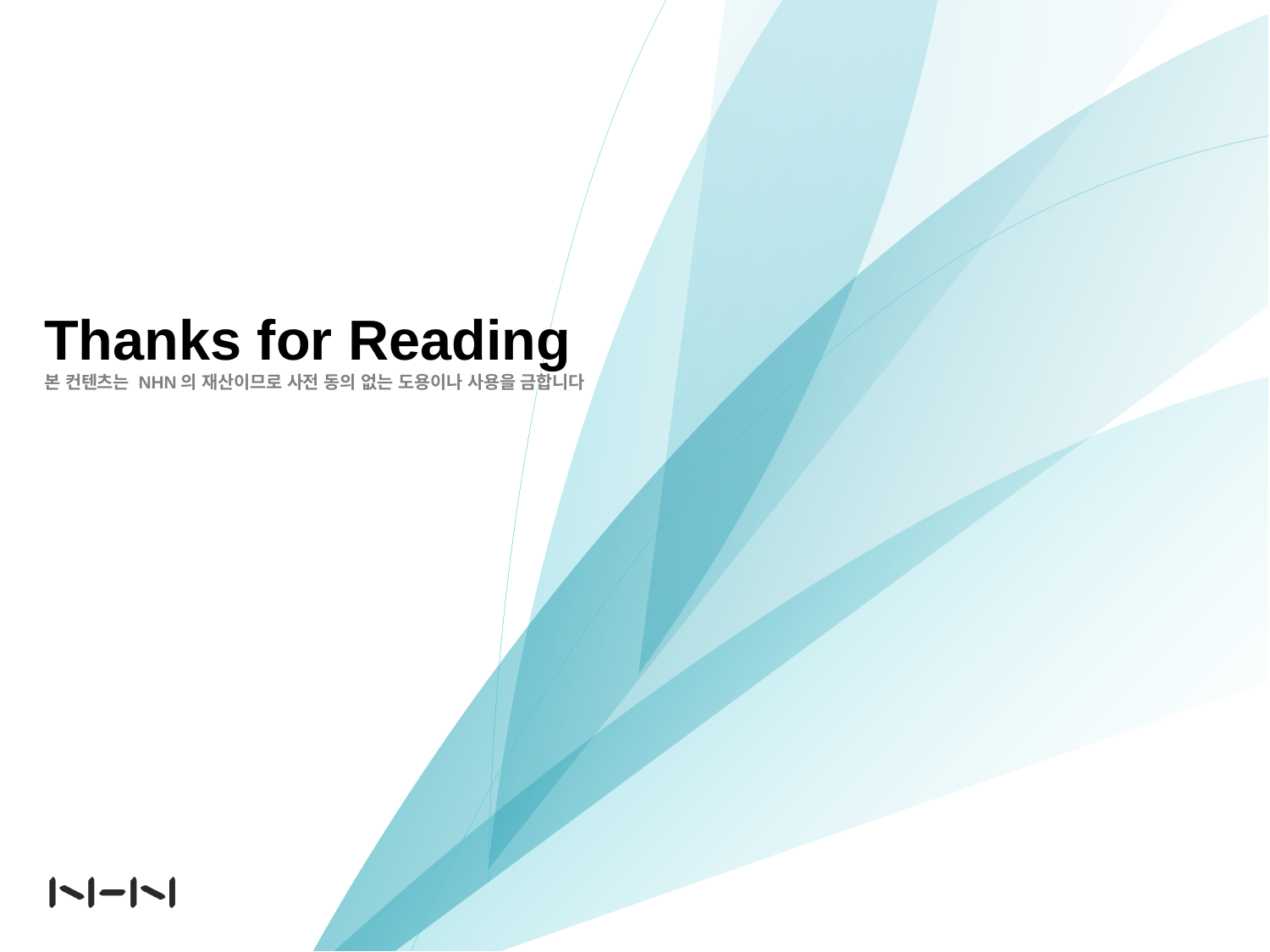

Thanks for Reading
본 컨텐츠는 NHN의 재산이므로 사전 동의 없는 도용이나 사용을 금합니다